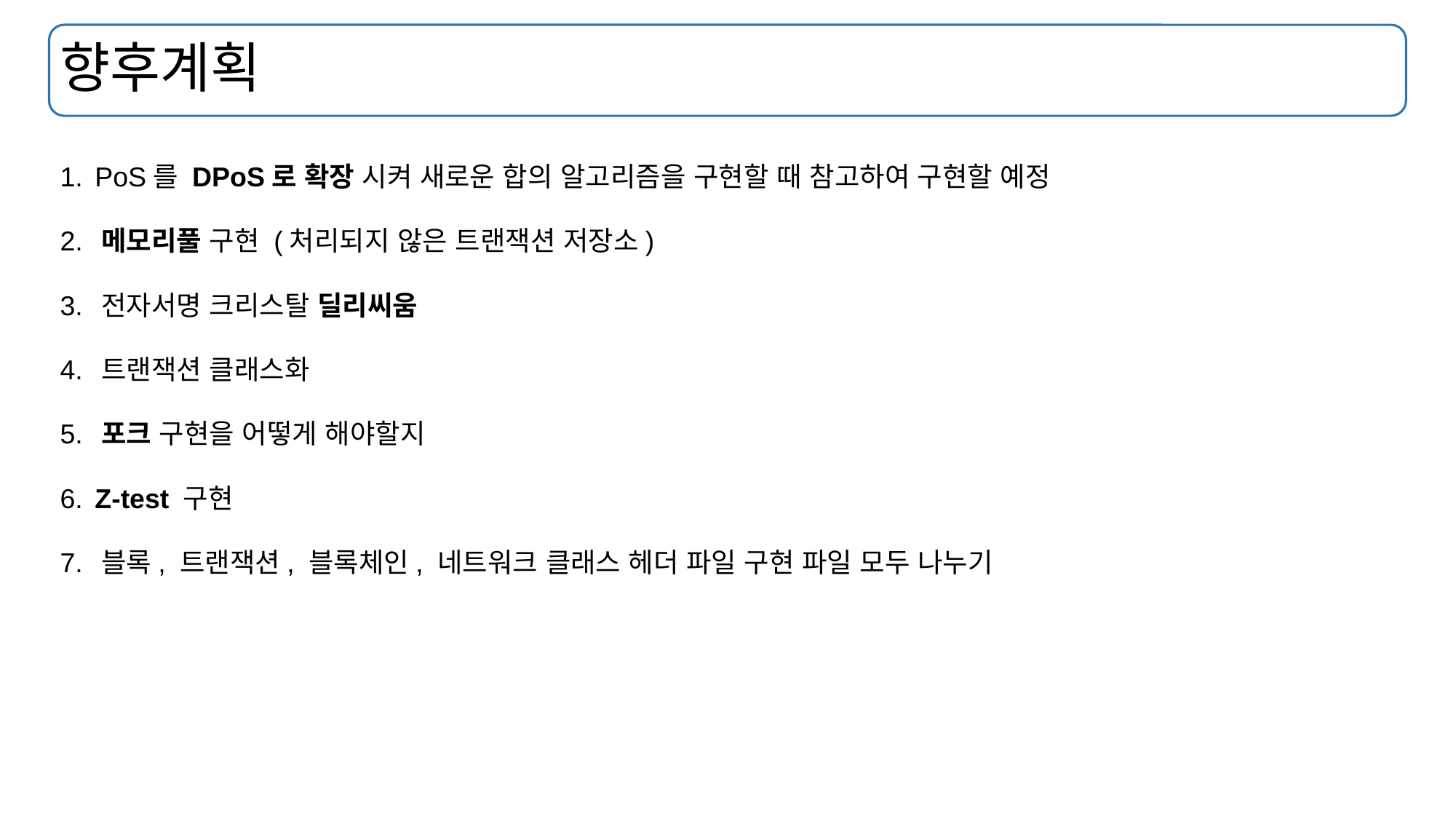

# 향후계획
 PoS를 DPoS로 확장 시켜 새로운 합의 알고리즘을 구현할 때 참고하여 구현할 예정
 메모리풀 구현 (처리되지 않은 트랜잭션 저장소)
 전자서명 크리스탈 딜리씨움
 트랜잭션 클래스화
 포크 구현을 어떻게 해야할지
 Z-test 구현
 블록, 트랜잭션, 블록체인, 네트워크 클래스 헤더 파일 구현 파일 모두 나누기